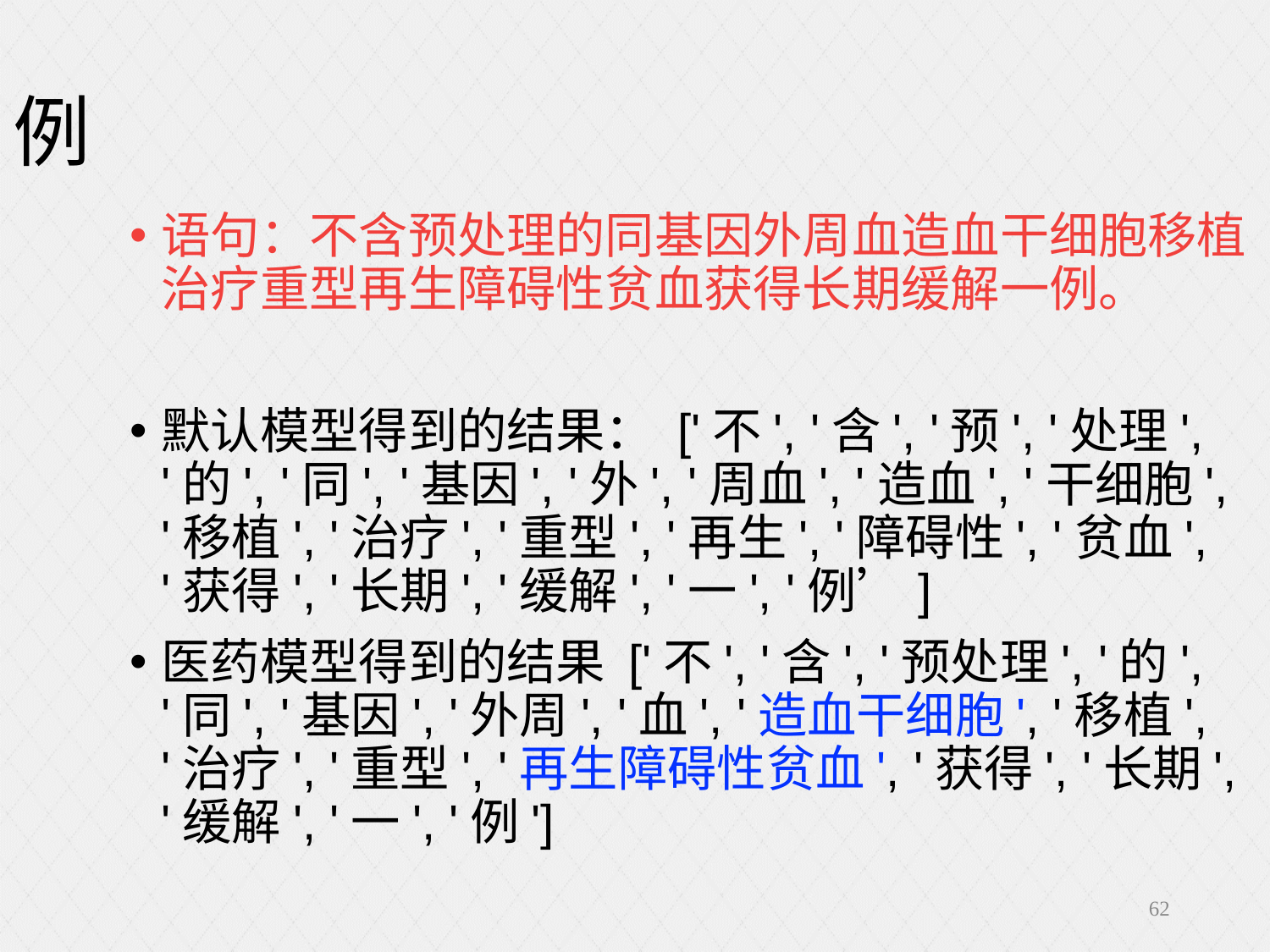

例
语句：不含预处理的同基因外周血造血干细胞移植治疗重型再生障碍性贫血获得长期缓解一例。

默认模型得到的结果： ['不', '含', '预', '处理', '的', '同', '基因', '外', '周血', '造血', '干细胞', '移植', '治疗', '重型', '再生', '障碍性', '贫血', '获得', '长期', '缓解', '一', '例’]
医药模型得到的结果 ['不', '含', '预处理', '的', '同', '基因', '外周', '血', '造血干细胞', '移植', '治疗', '重型', '再生障碍性贫血', '获得', '长期', '缓解', '一', '例']
62